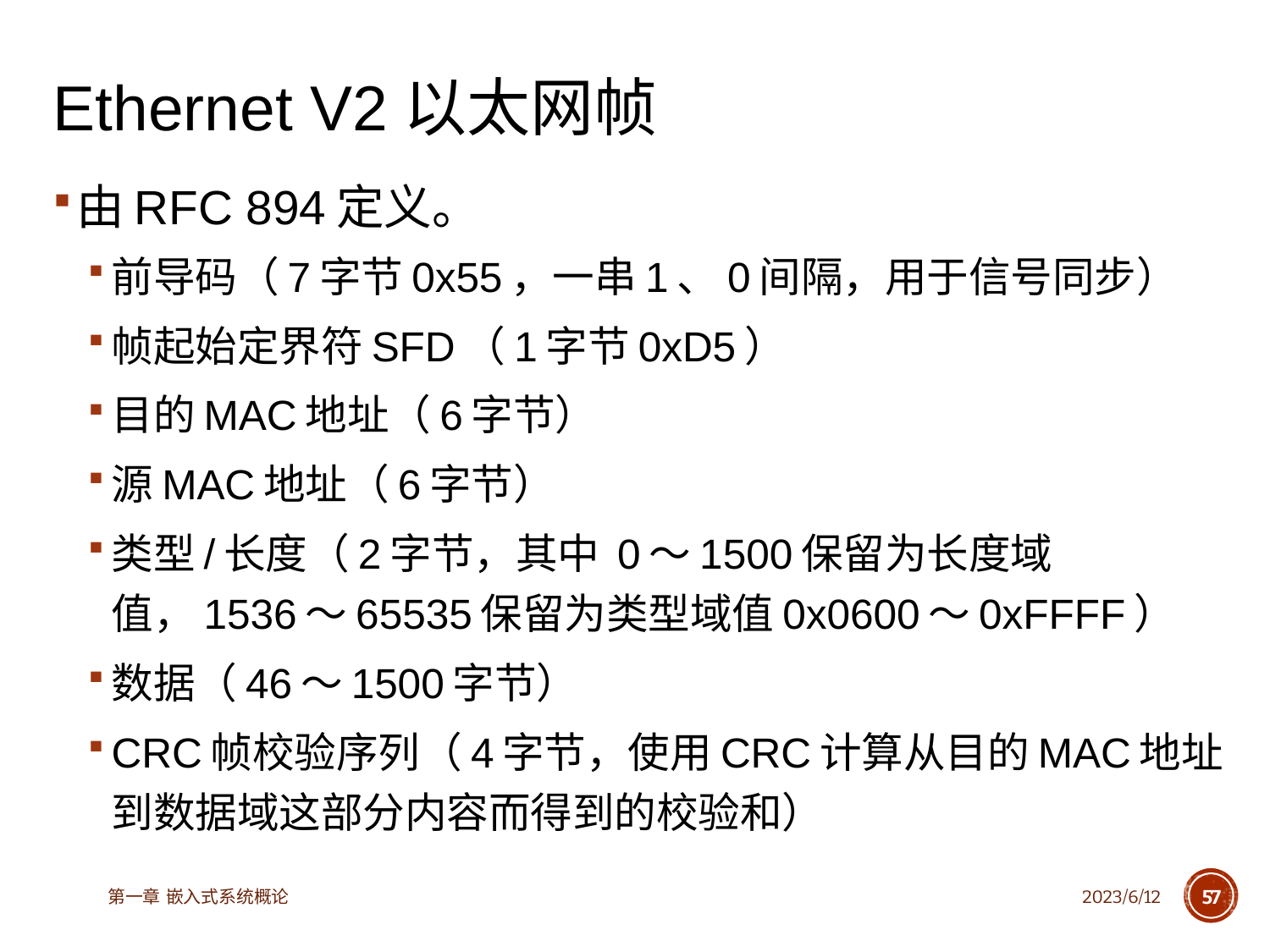

# Ethernet V2以太网帧
由RFC 894定义。
前导码（7字节0x55，一串1、0间隔，用于信号同步）
帧起始定界符SFD（1字节0xD5）
目的MAC地址（6字节）
源MAC地址（6字节）
类型/长度（2字节，其中 0～1500保留为长度域值，1536～65535保留为类型域值0x0600～0xFFFF）
数据（46～1500字节）
CRC帧校验序列（4字节，使用CRC计算从目的MAC地址到数据域这部分内容而得到的校验和）
第一章 嵌入式系统概论
2023/6/12
57